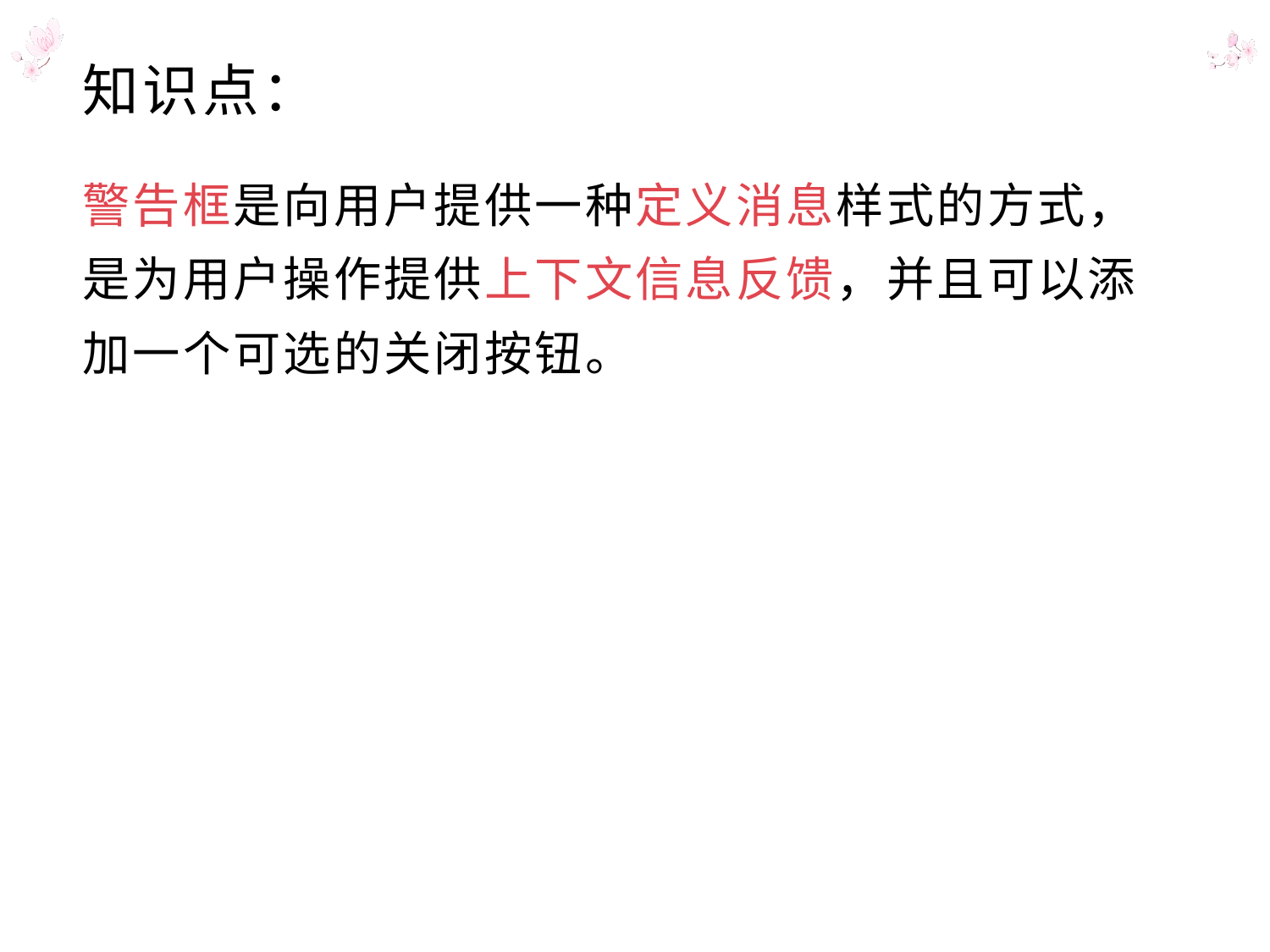

# 知识点：
警告框是向用户提供一种定义消息样式的方式，是为用户操作提供上下文信息反馈，并且可以添加一个可选的关闭按钮。